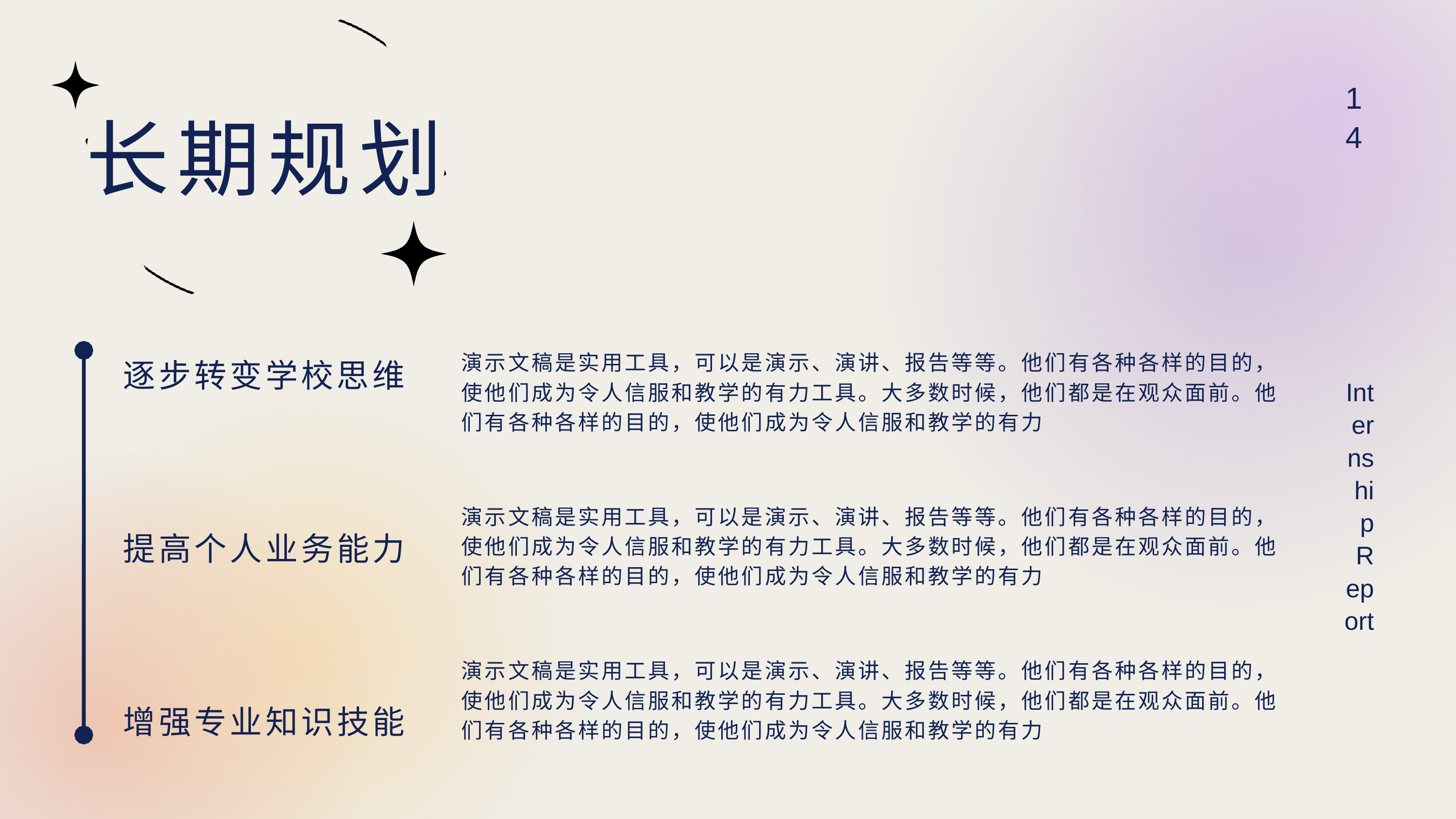

14
长期规划
演示文稿是实用工具，可以是演示、演讲、报告等等。他们有各种各样的目的，使他们成为令人信服和教学的有力工具。大多数时候，他们都是在观众面前。他们有各种各样的目的，使他们成为令人信服和教学的有力
逐步转变学校思维
Internship Report

演示文稿是实用工具，可以是演示、演讲、报告等等。他们有各种各样的目的，使他们成为令人信服和教学的有力工具。大多数时候，他们都是在观众面前。他们有各种各样的目的，使他们成为令人信服和教学的有力
提高个人业务能力

演示文稿是实用工具，可以是演示、演讲、报告等等。他们有各种各样的目的，使他们成为令人信服和教学的有力工具。大多数时候，他们都是在观众面前。他们有各种各样的目的，使他们成为令人信服和教学的有力
增强专业知识技能